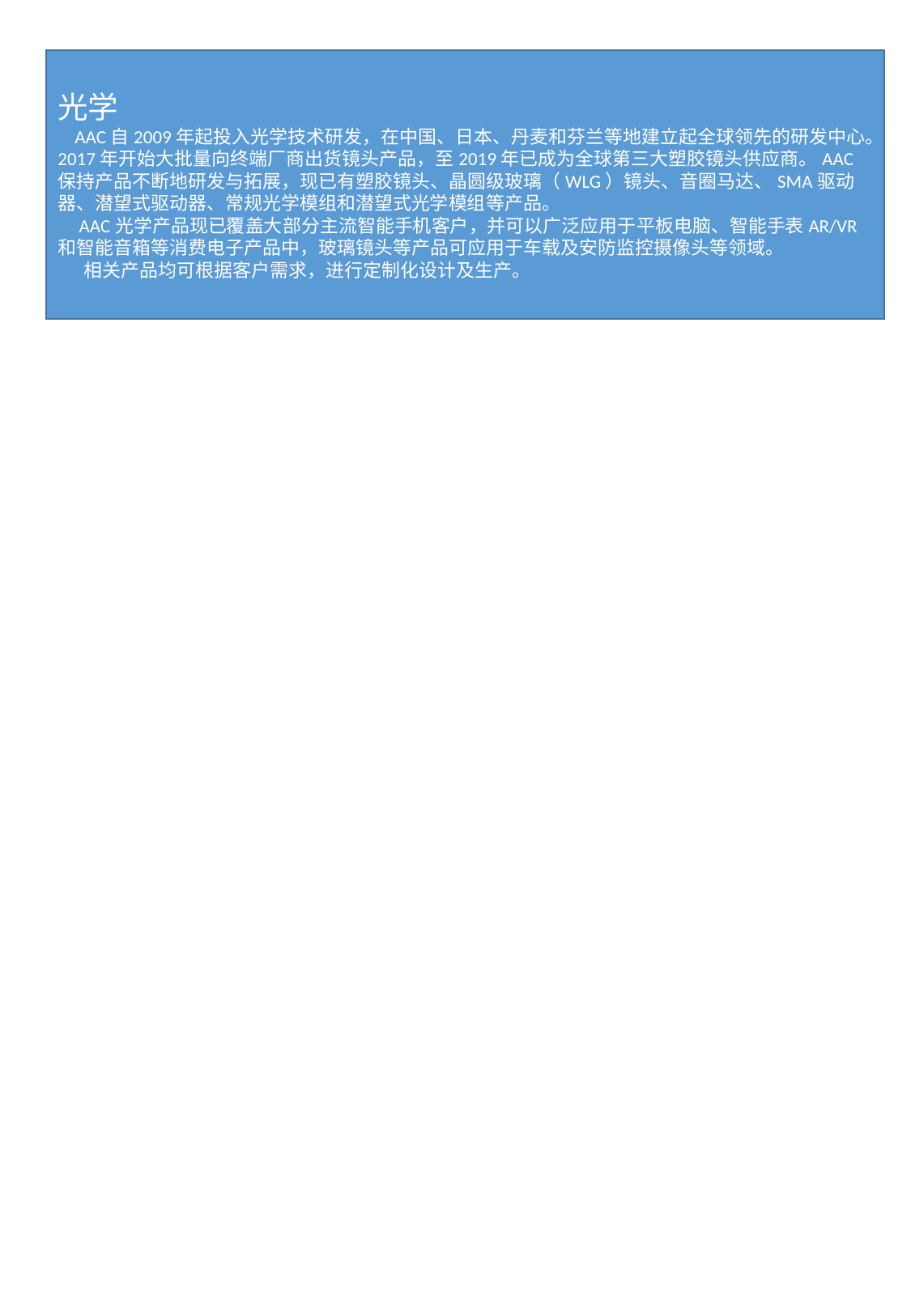

光学
    AAC自2009年起投入光学技术研发，在中国、日本、丹麦和芬兰等地建立起全球领先的研发中心。2017年开始大批量向终端厂商出货镜头产品，至2019年已成为全球第三大塑胶镜头供应商。AAC保持产品不断地研发与拓展，现已有塑胶镜头、晶圆级玻璃（WLG）镜头、音圈马达、SMA驱动器、潜望式驱动器、常规光学模组和潜望式光学模组等产品。
     AAC光学产品现已覆盖大部分主流智能手机客户，并可以广泛应用于平板电脑、智能手表AR/VR和智能音箱等消费电子产品中，玻璃镜头等产品可应用于车载及安防监控摄像头等领域。
     相关产品均可根据客户需求，进行定制化设计及生产。